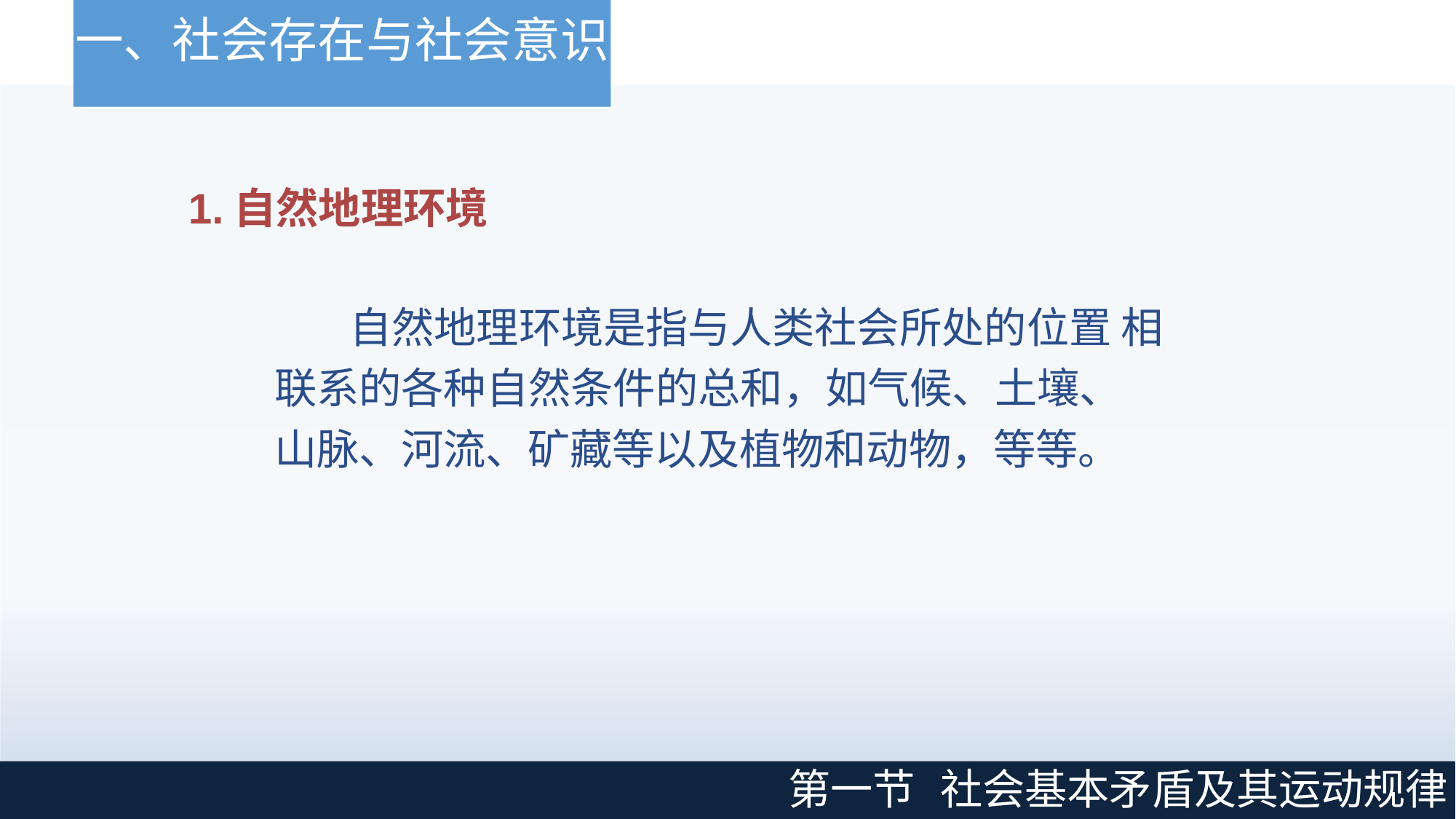

# 一、社会存在与社会意识

1.自然地理环境

自然地理环境是指与人类社会所处的位置 相联系的各种自然条件的总和，如气候、土壤、 山脉、河流、矿藏等以及植物和动物，等等。
第一节
社会基本矛盾及其运动规律